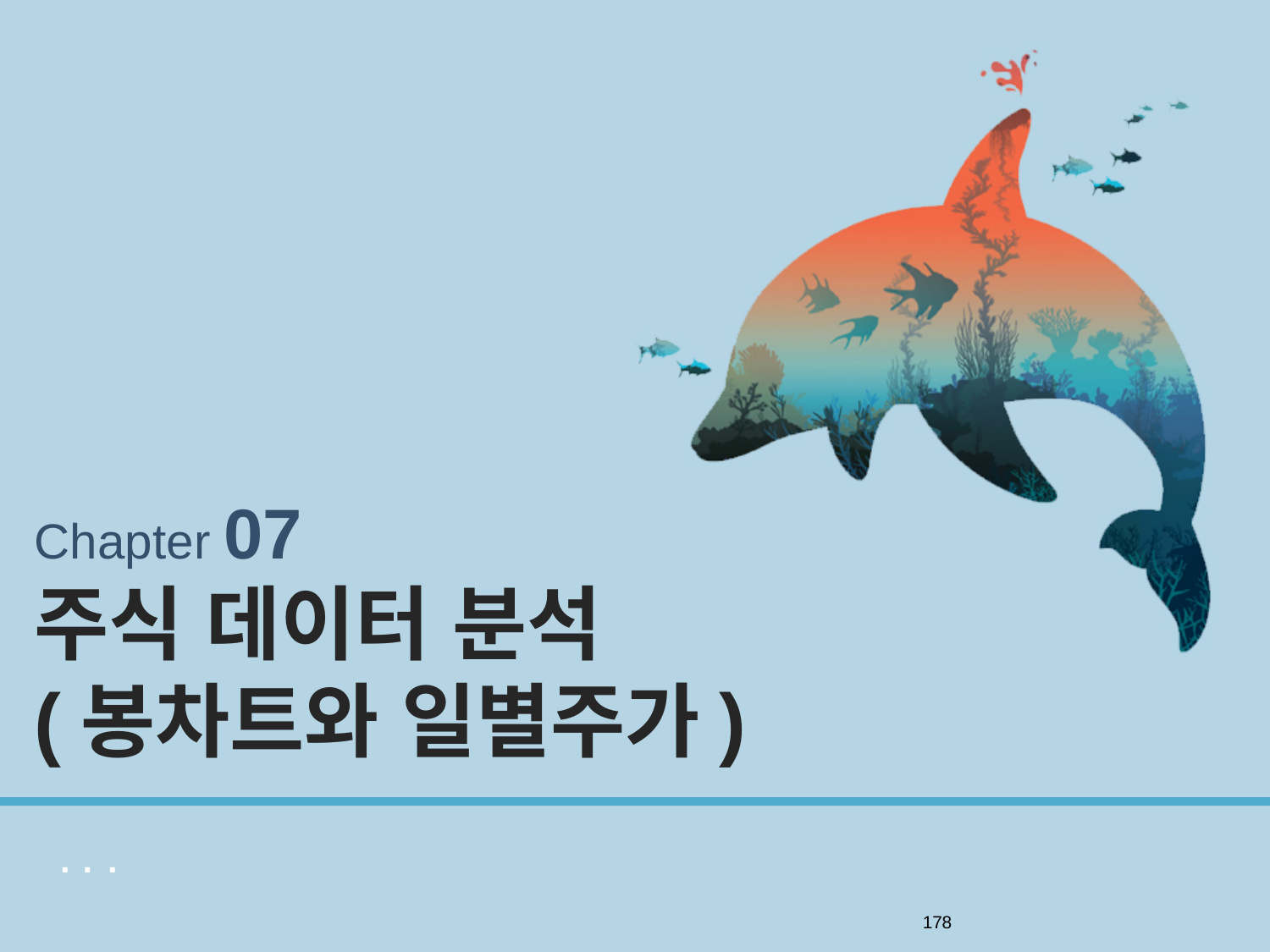

Chapter 07
주식 데이터 분석
(봉차트와 일별주가)
178